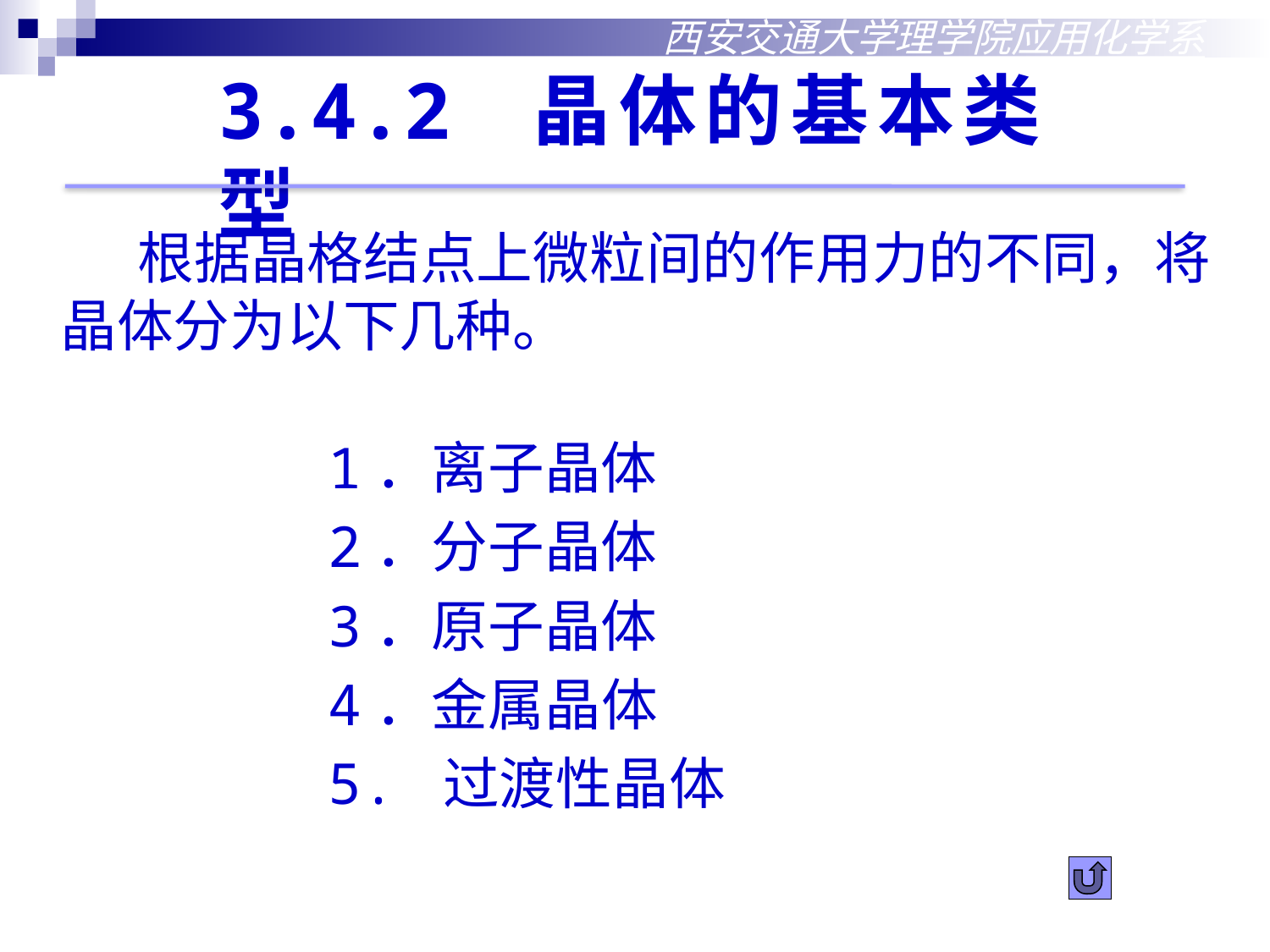

西安交通大学理学院应用化学系
3.4.2 晶体的基本类型

     根据晶格结点上微粒间的作用力的不同，将晶体分为以下几种。
1．离子晶体
2．分子晶体
3．原子晶体
4．金属晶体
5. 过渡性晶体